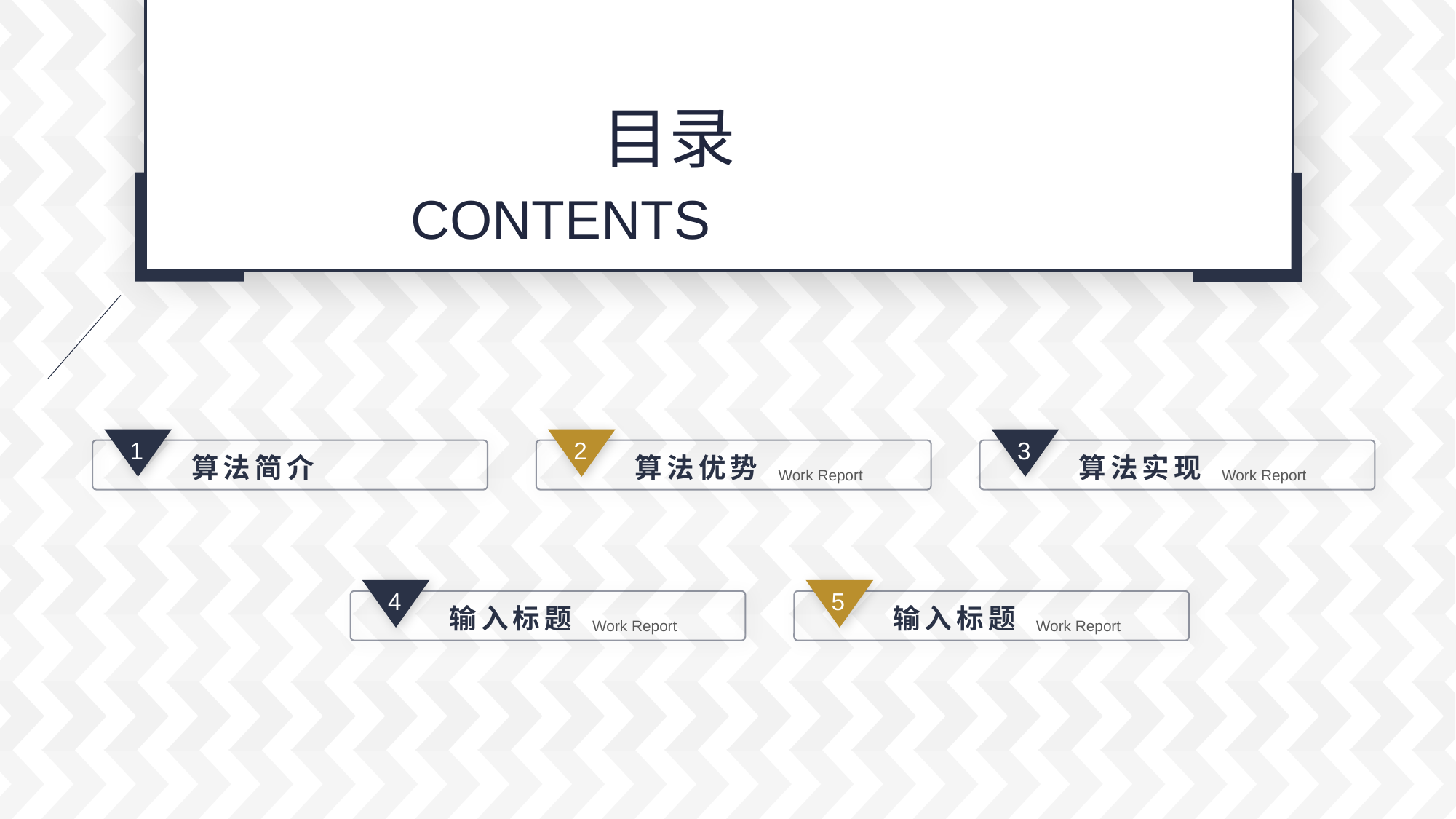

目录
CONTENTS

1

算法简介

2

算法优势
Work Report

3

算法实现
Work Report

4

输入标题
Work Report

5

输入标题
Work Report